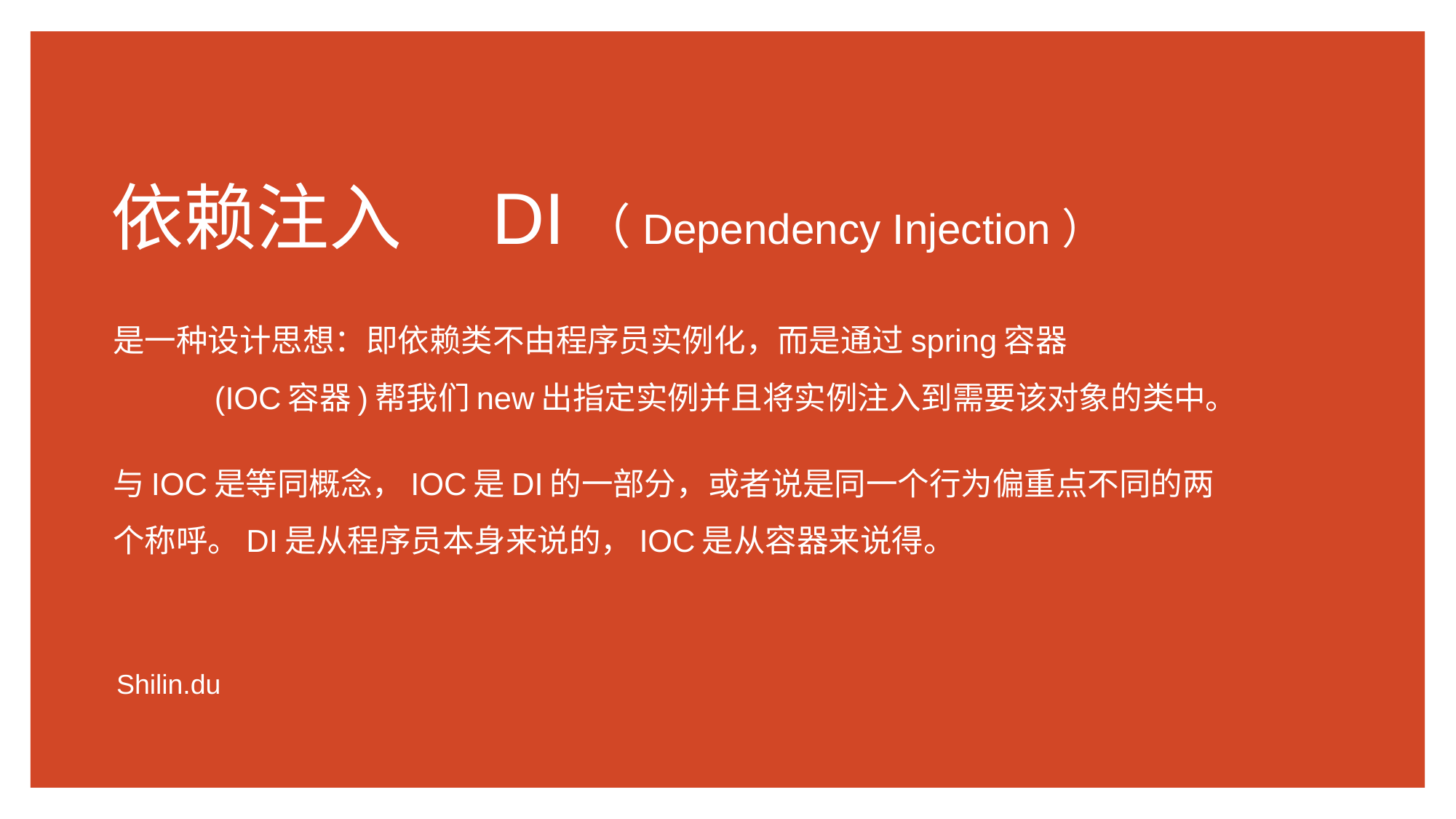

# 依赖注入　DI（Dependency Injection）
是一种设计思想：即依赖类不由程序员实例化，而是通过spring容器　　　　　　　　(IOC容器)帮我们new出指定实例并且将实例注入到需要该对象的类中。
与IOC是等同概念，IOC是DI的一部分，或者说是同一个行为偏重点不同的两个称呼。DI是从程序员本身来说的，IOC是从容器来说得。
Shilin.du